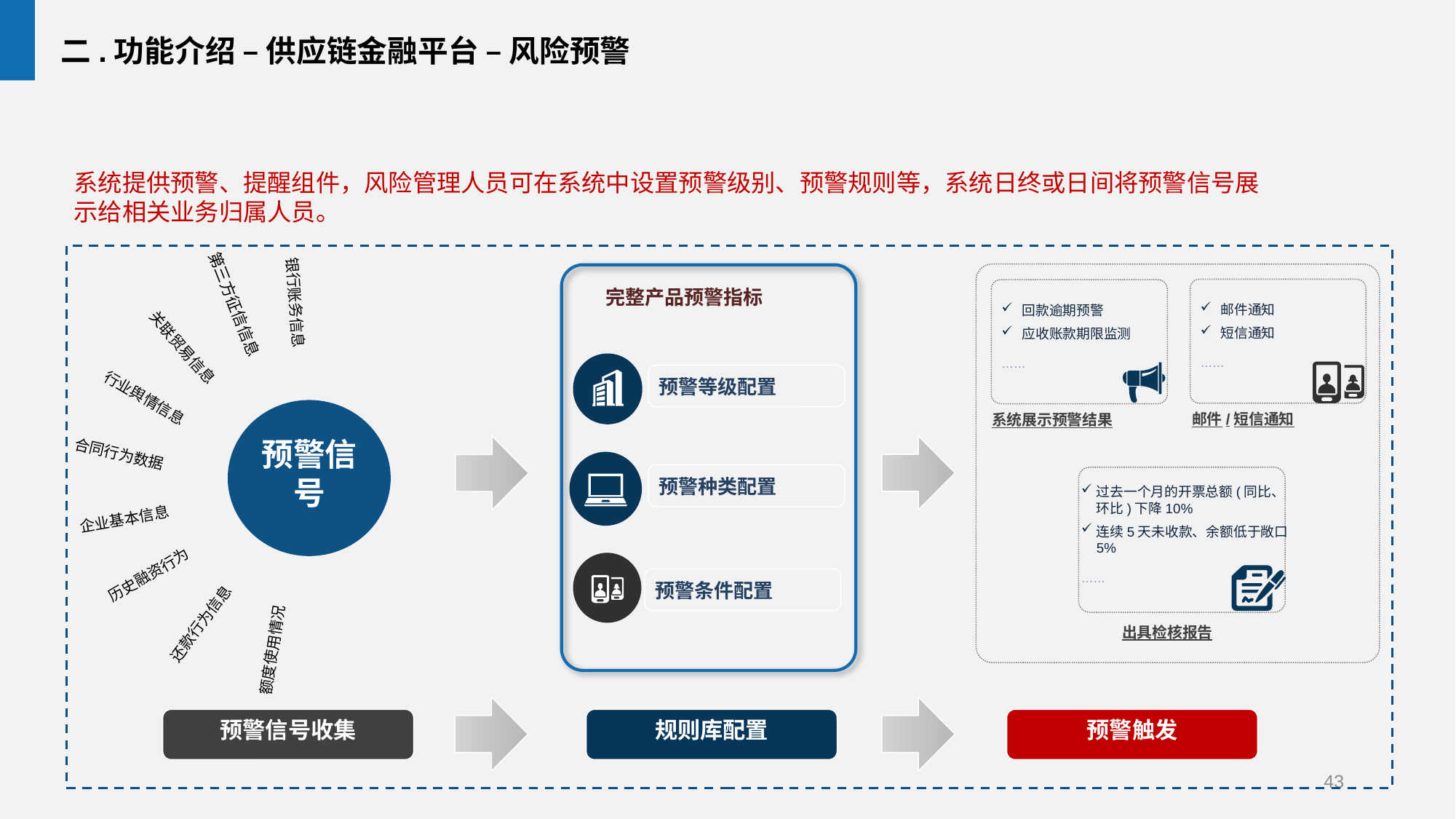

二.功能介绍 – 供应链金融平台 – 风险预警
系统提供预警、提醒组件，风险管理人员可在系统中设置预警级别、预警规则等，系统日终或日间将预警信号展示给相关业务归属人员。

邮件通知
短信通知

……
回款逾期预警
应收账款期限监测

……

邮件/短信通知
系统展示预警结果

过去一个月的开票总额(同比、环比)下降10%
连续5天未收款、余额低于敞口5%

……

出具检核报告

 完整产品预警指标

预警等级配置

预警种类配置

预警条件配置
银行账务信息
第三方征信信息
关联贸易信息
行业舆情信息

预警信号

合同行为数据
企业基本信息
历史融资行为
还款行为信息
额度使用情况

预警信号收集
规则库配置
预警触发